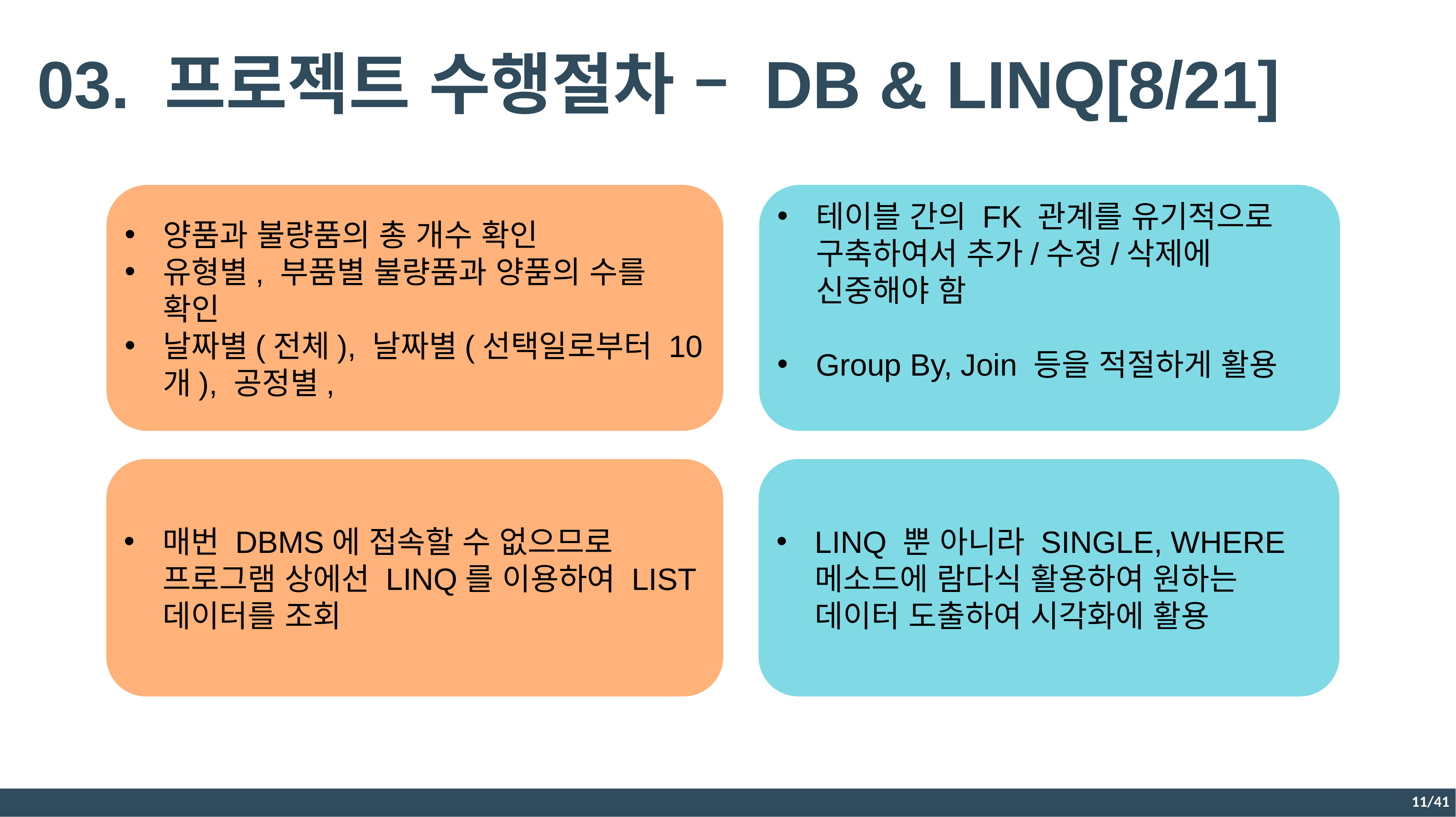

03. 프로젝트 수행절차 – DB & LINQ[8/21]
양품과 불량품의 총 개수 확인
유형별, 부품별 불량품과 양품의 수를 확인
날짜별(전체), 날짜별(선택일로부터 10개), 공정별,
테이블 간의 FK 관계를 유기적으로 구축하여서 추가/수정/삭제에 신중해야 함

Group By, Join 등을 적절하게 활용

매번 DBMS에 접속할 수 없으므로 프로그램 상에선 LINQ를 이용하여 LIST 데이터를 조회
LINQ 뿐 아니라 SINGLE, WHERE 메소드에 람다식 활용하여 원하는 데이터 도출하여 시각화에 활용

11/41